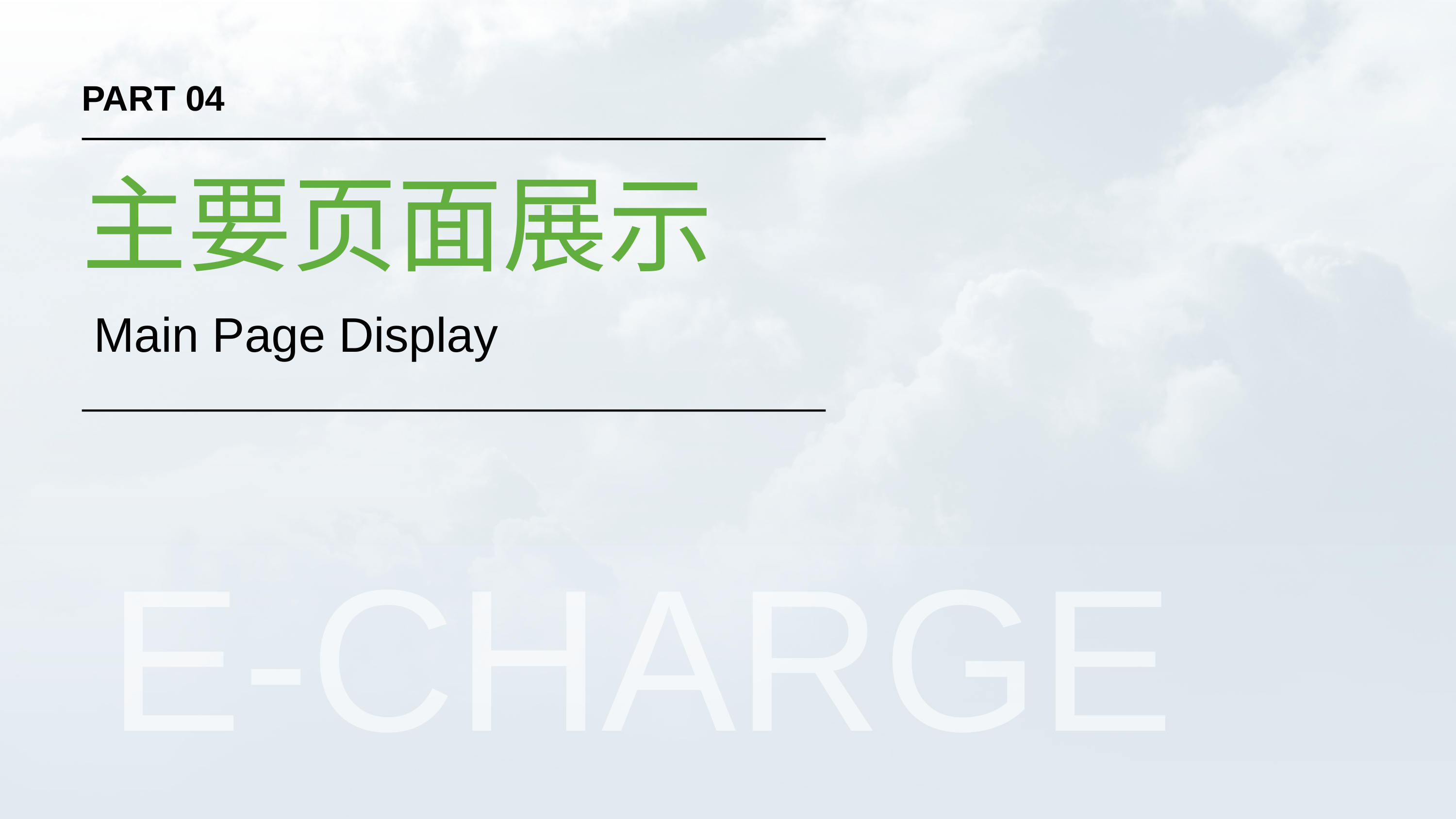

PART 04

主要页面展示
Main Page Display

E-CHARGE